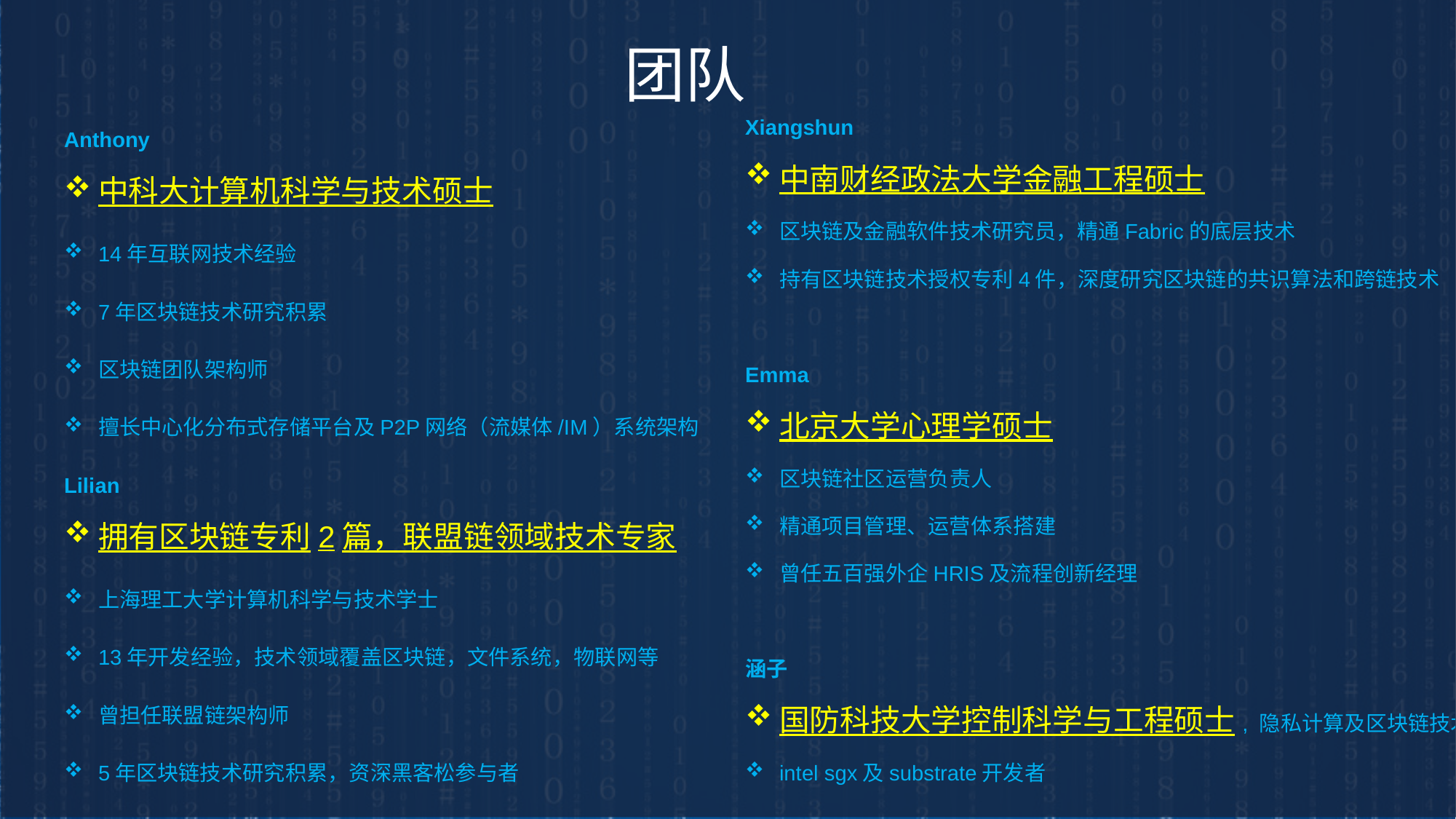

团队
Xiangshun
中南财经政法大学金融工程硕士
区块链及金融软件技术研究员，精通Fabric的底层技术
持有区块链技术授权专利4件，深度研究区块链的共识算法和跨链技术

Emma
北京大学心理学硕士
区块链社区运营负责人
精通项目管理、运营体系搭建
曾任五百强外企HRIS及流程创新经理

涵子
国防科技大学控制科学与工程硕士, 隐私计算及区块链技术研究员
intel sgx及substrate开发者

Anthony
中科大计算机科学与技术硕士
14年互联网技术经验
7年区块链技术研究积累
区块链团队架构师
擅长中心化分布式存储平台及P2P网络（流媒体/IM）系统架构
Lilian
拥有区块链专利2篇，联盟链领域技术专家
上海理工大学计算机科学与技术学士
13年开发经验，技术领域覆盖区块链，文件系统，物联网等
曾担任联盟链架构师
5年区块链技术研究积累，资深黑客松参与者